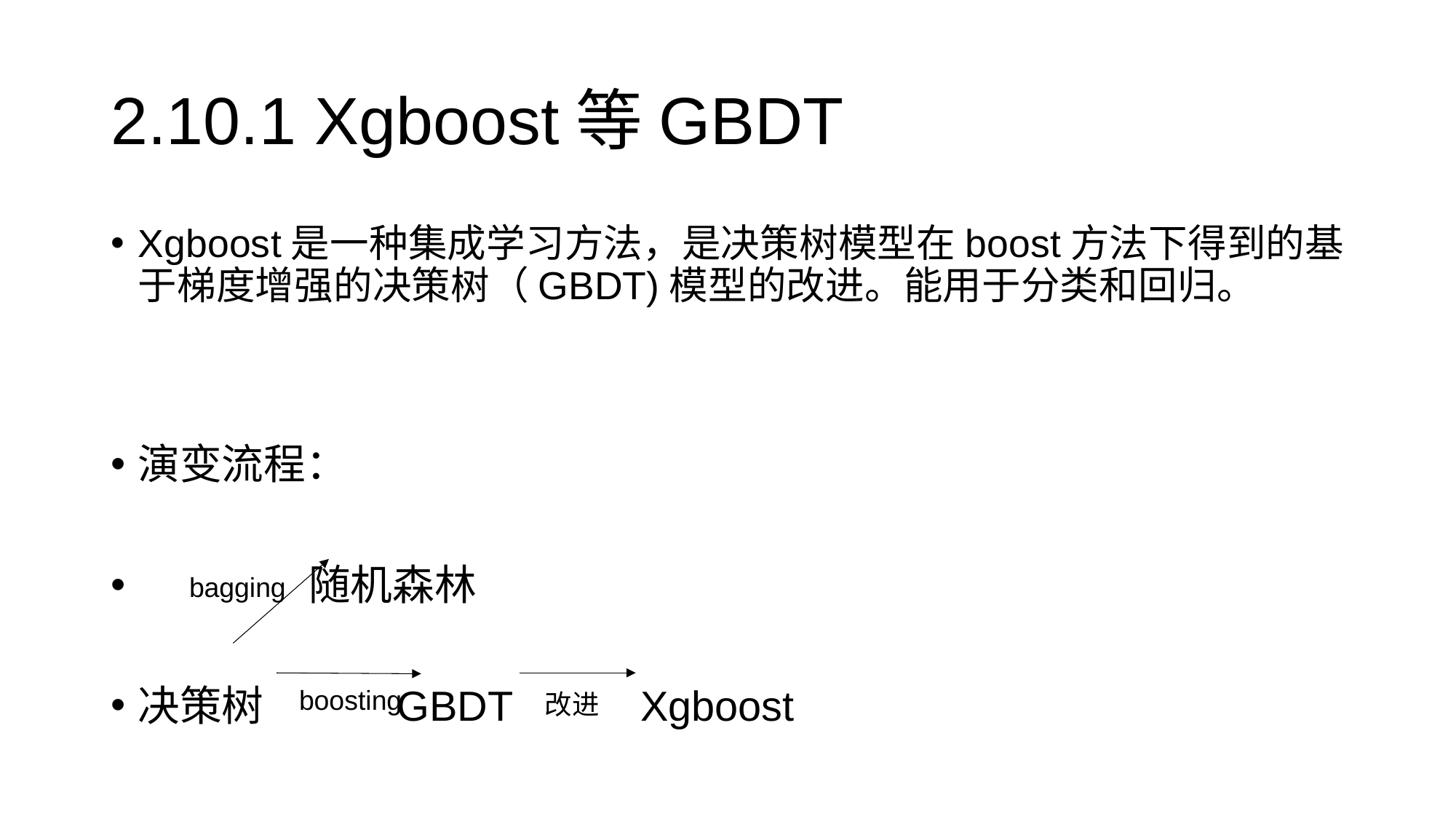

# 2.10.1 Xgboost等GBDT
Xgboost是一种集成学习方法，是决策树模型在boost方法下得到的基于梯度增强的决策树（GBDT)模型的改进。能用于分类和回归。

演变流程：

                 随机森林

决策树             GBDT           Xgboost
bagging
boosting
改进